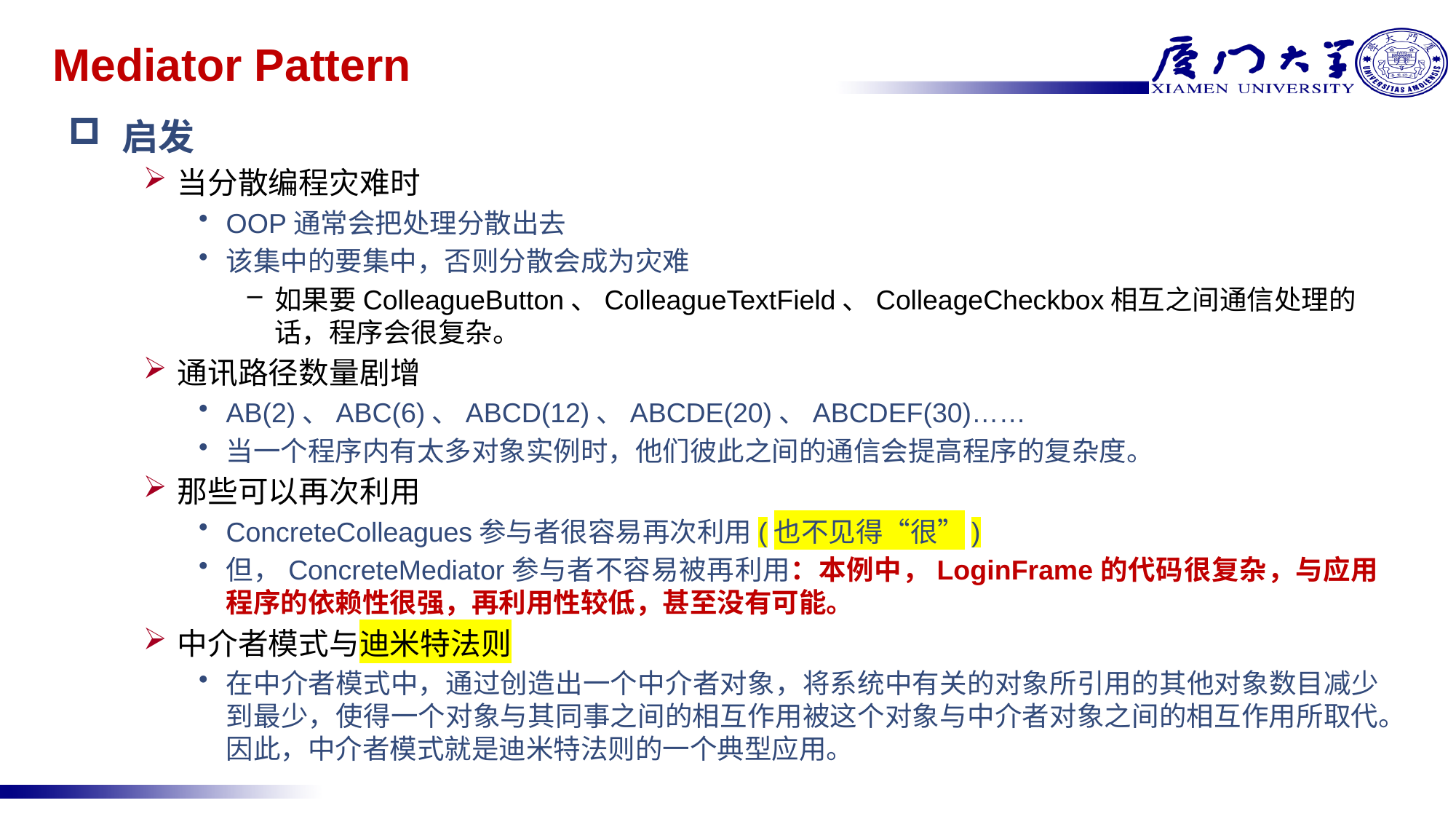

# Mediator Pattern
启发
当分散编程灾难时
OOP通常会把处理分散出去
该集中的要集中，否则分散会成为灾难
如果要ColleagueButton、ColleagueTextField、ColleageCheckbox相互之间通信处理的话，程序会很复杂。
通讯路径数量剧增
AB(2)、ABC(6)、ABCD(12)、ABCDE(20)、ABCDEF(30)……
当一个程序内有太多对象实例时，他们彼此之间的通信会提高程序的复杂度。
那些可以再次利用
ConcreteColleagues参与者很容易再次利用(也不见得“很”)
但，ConcreteMediator参与者不容易被再利用：本例中，LoginFrame的代码很复杂，与应用程序的依赖性很强，再利用性较低，甚至没有可能。
中介者模式与迪米特法则
在中介者模式中，通过创造出一个中介者对象，将系统中有关的对象所引用的其他对象数目减少到最少，使得一个对象与其同事之间的相互作用被这个对象与中介者对象之间的相互作用所取代。因此，中介者模式就是迪米特法则的一个典型应用。